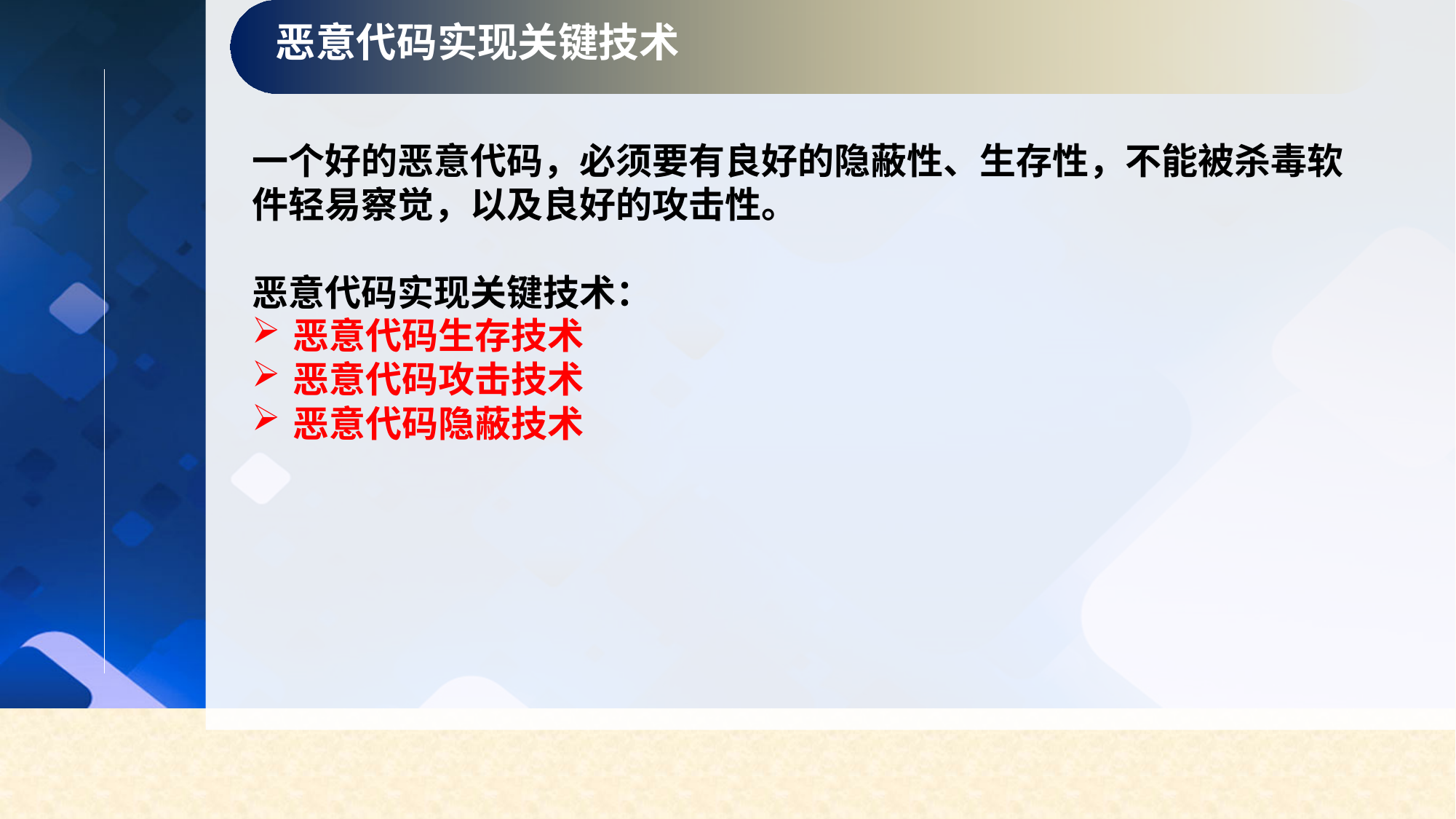

恶意代码实现关键技术
一个好的恶意代码，必须要有良好的隐蔽性、生存性，不能被杀毒软件轻易察觉，以及良好的攻击性。

恶意代码实现关键技术：
恶意代码生存技术
恶意代码攻击技术
恶意代码隐蔽技术